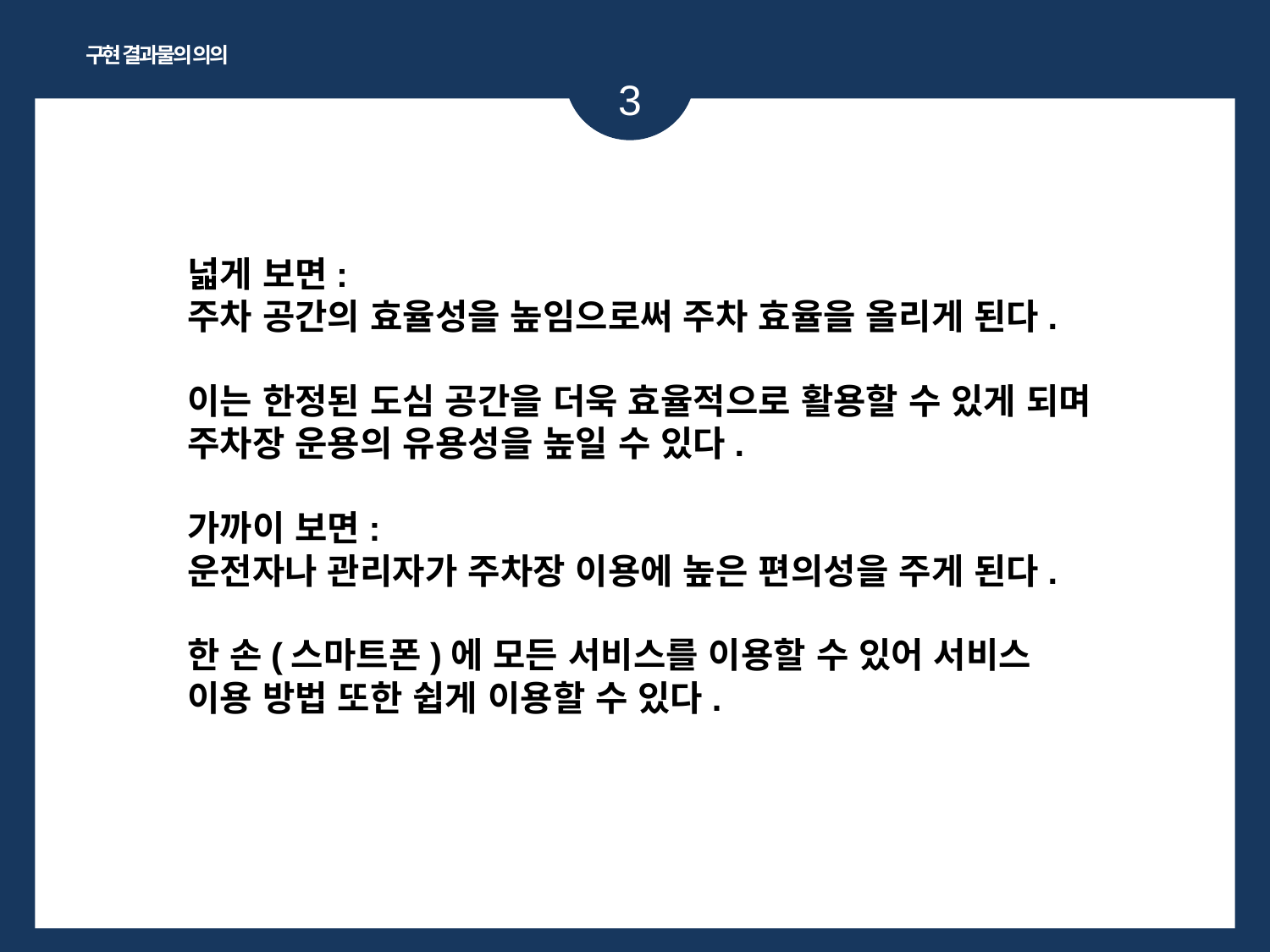

구현 결과물의 의의
3

넓게 보면:
주차 공간의 효율성을 높임으로써 주차 효율을 올리게 된다.

이는 한정된 도심 공간을 더욱 효율적으로 활용할 수 있게 되며 주차장 운용의 유용성을 높일 수 있다.

가까이 보면:
운전자나 관리자가 주차장 이용에 높은 편의성을 주게 된다.

한 손(스마트폰)에 모든 서비스를 이용할 수 있어 서비스
이용 방법 또한 쉽게 이용할 수 있다.